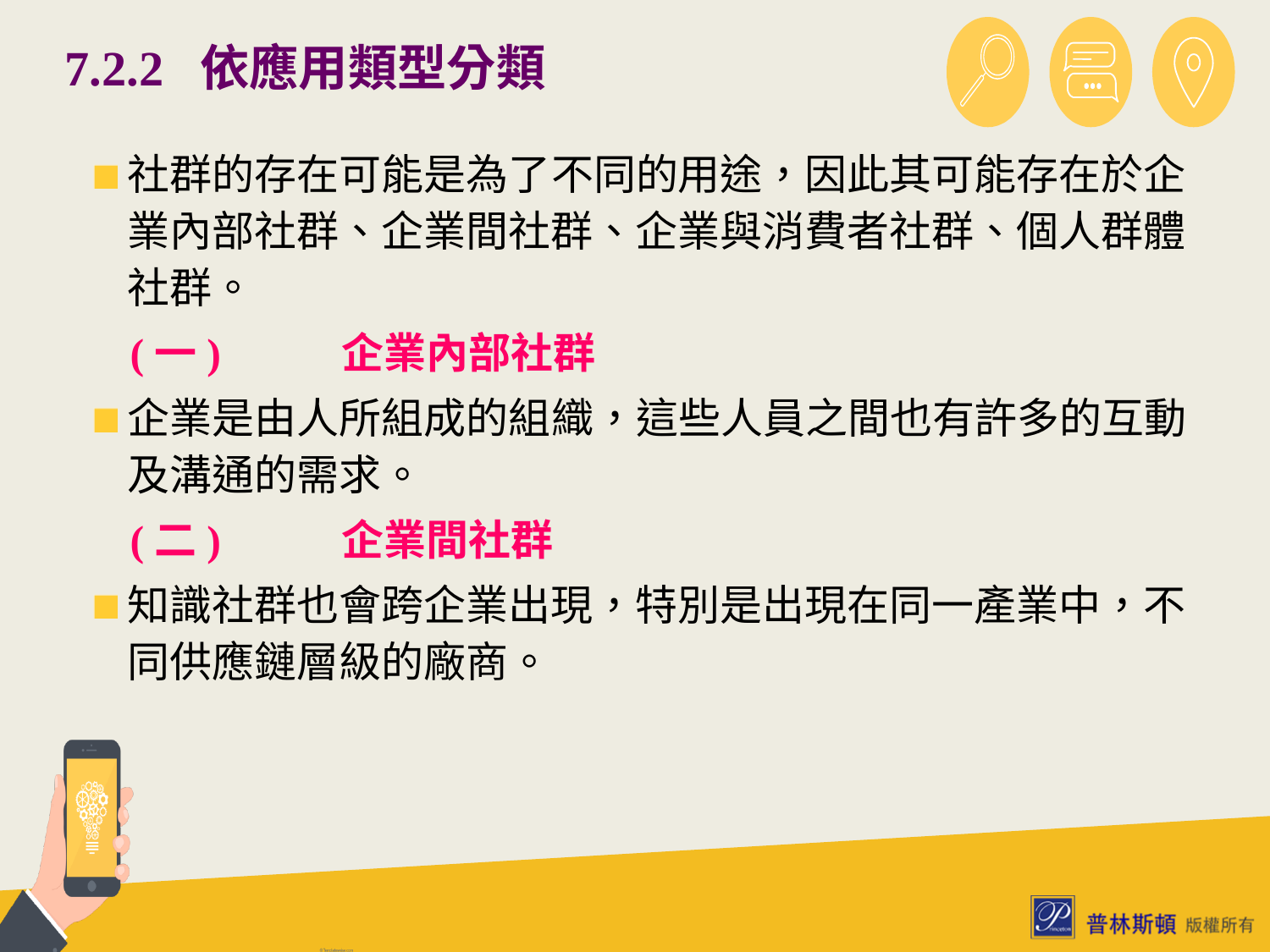

# 7.2.2  依應用類型分類
社群的存在可能是為了不同的用途，因此其可能存在於企業內部社群、企業間社群、企業與消費者社群、個人群體社群。
    (一)	企業內部社群
企業是由人所組成的組織，這些人員之間也有許多的互動及溝通的需求。
    (二)	企業間社群
知識社群也會跨企業出現，特別是出現在同一產業中，不同供應鏈層級的廠商。